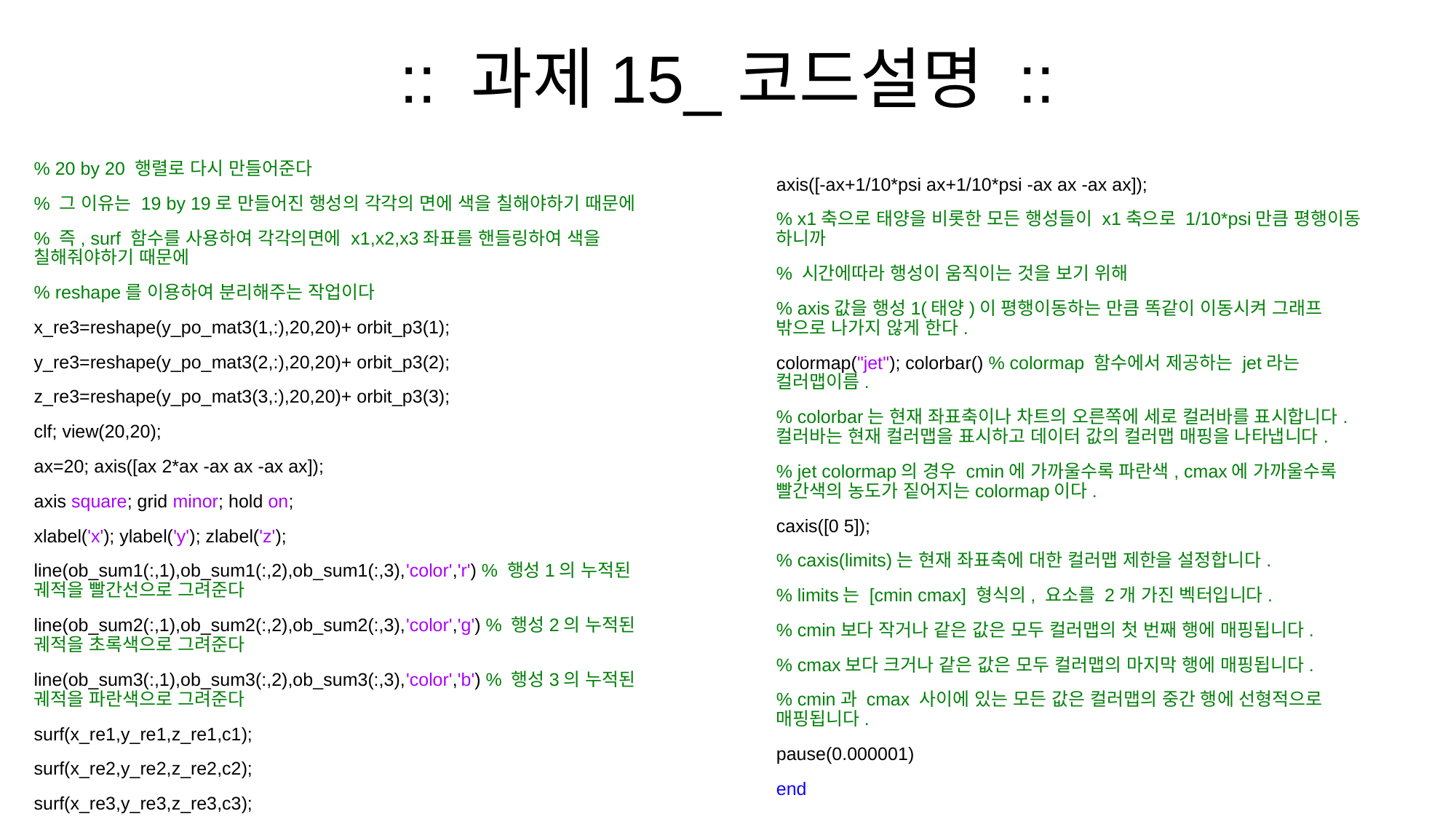

# :: 과제15_코드설명 ::
% 20 by 20 행렬로 다시 만들어준다
% 그 이유는 19 by 19로 만들어진 행성의 각각의 면에 색을 칠해야하기 때문에
% 즉, surf 함수를 사용하여 각각의면에 x1,x2,x3좌표를 핸들링하여 색을 칠해줘야하기 때문에
% reshape를 이용하여 분리해주는 작업이다
x_re3=reshape(y_po_mat3(1,:),20,20)+ orbit_p3(1);
y_re3=reshape(y_po_mat3(2,:),20,20)+ orbit_p3(2);
z_re3=reshape(y_po_mat3(3,:),20,20)+ orbit_p3(3);
clf; view(20,20);
ax=20; axis([ax 2*ax -ax ax -ax ax]);
axis square; grid minor; hold on;
xlabel('x'); ylabel('y'); zlabel('z');
line(ob_sum1(:,1),ob_sum1(:,2),ob_sum1(:,3),'color','r') % 행성1의 누적된 궤적을 빨간선으로 그려준다
line(ob_sum2(:,1),ob_sum2(:,2),ob_sum2(:,3),'color','g') % 행성2의 누적된 궤적을 초록색으로 그려준다
line(ob_sum3(:,1),ob_sum3(:,2),ob_sum3(:,3),'color','b') % 행성3의 누적된 궤적을 파란색으로 그려준다
surf(x_re1,y_re1,z_re1,c1);
surf(x_re2,y_re2,z_re2,c2);
surf(x_re3,y_re3,z_re3,c3);

axis([-ax+1/10*psi ax+1/10*psi -ax ax -ax ax]);
% x1축으로 태양을 비롯한 모든 행성들이 x1축으로 1/10*psi만큼 평행이동 하니까
% 시간에따라 행성이 움직이는 것을 보기 위해
% axis값을 행성1(태양)이 평행이동하는 만큼 똑같이 이동시켜 그래프 밖으로 나가지 않게 한다.
colormap("jet"); colorbar() % colormap 함수에서 제공하는 jet라는 컬러맵이름.
% colorbar는 현재 좌표축이나 차트의 오른쪽에 세로 컬러바를 표시합니다. 컬러바는 현재 컬러맵을 표시하고 데이터 값의 컬러맵 매핑을 나타냅니다.
% jet colormap의 경우 cmin에 가까울수록 파란색, cmax에 가까울수록 빨간색의 농도가 짙어지는colormap이다.
caxis([0 5]);
% caxis(limits)는 현재 좌표축에 대한 컬러맵 제한을 설정합니다.
% limits는 [cmin cmax] 형식의, 요소를 2개 가진 벡터입니다.
% cmin보다 작거나 같은 값은 모두 컬러맵의 첫 번째 행에 매핑됩니다.
% cmax보다 크거나 같은 값은 모두 컬러맵의 마지막 행에 매핑됩니다.
% cmin과 cmax 사이에 있는 모든 값은 컬러맵의 중간 행에 선형적으로 매핑됩니다.
pause(0.000001)
end